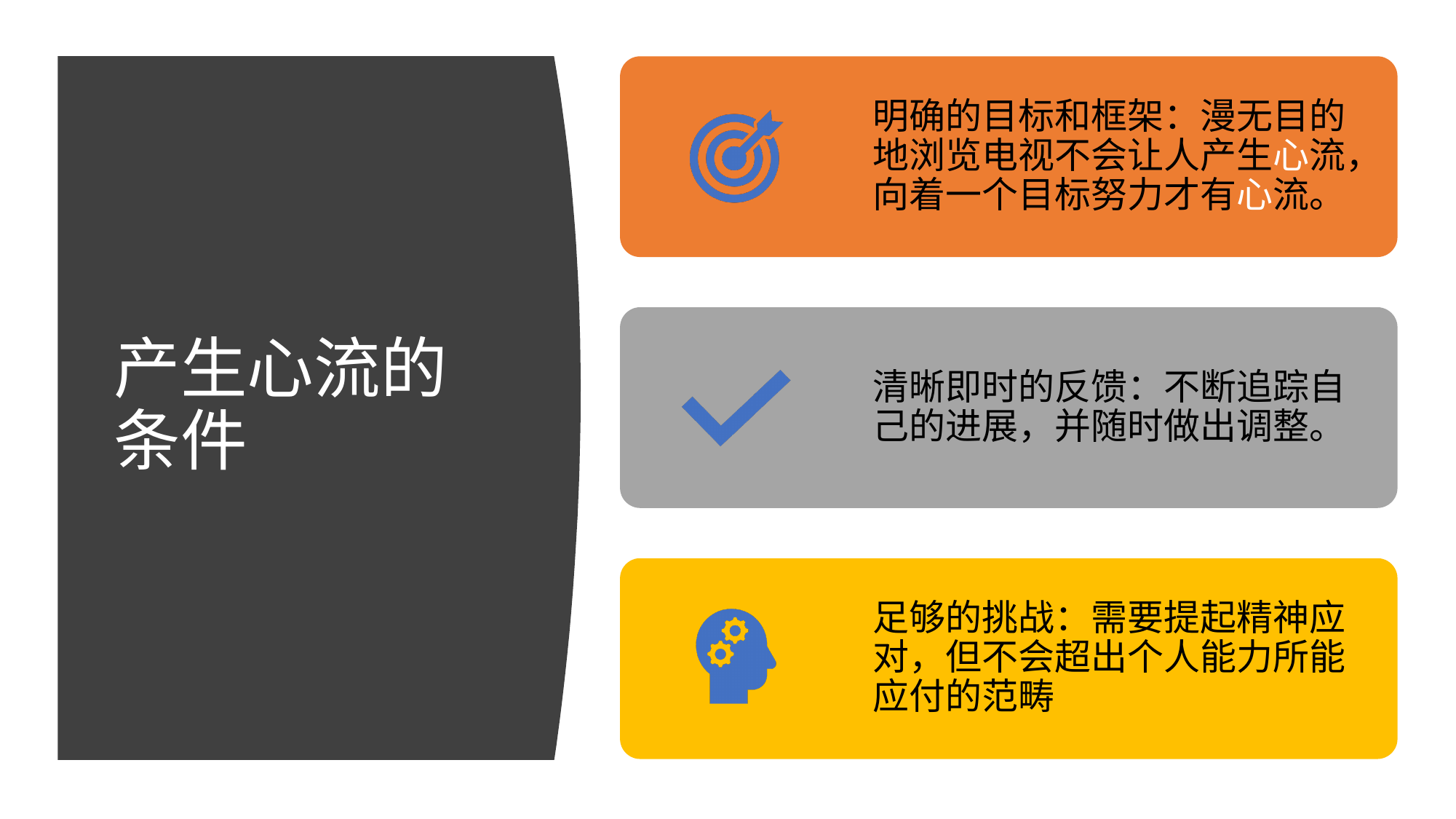

明确的目标和框架：漫无目的地浏览电视不会让人产生心流，向着一个目标努力才有心流。
清晰即时的反馈：不断追踪自己的进展，并随时做出调整。
足够的挑战：需要提起精神应对，但不会超出个人能力所能应付的范畴

# 产生心流的条件